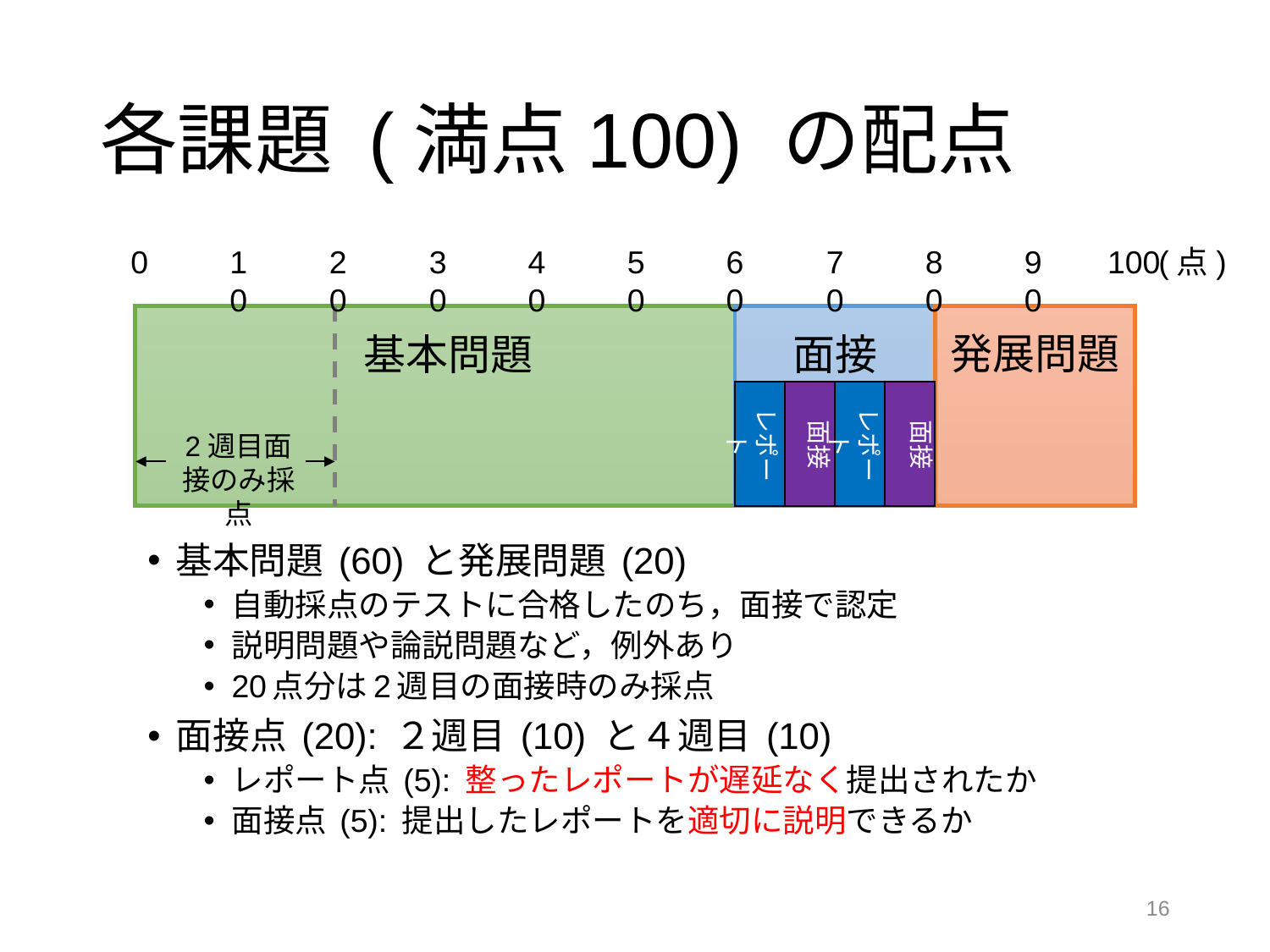

# 各課題 (満点100) の配点
0
10
20
30
40
50
60
70
80
90
100
(点)

発展問題
面接
基本問題

レポート
面接
レポート
面接
2週目面接のみ採点
基本問題 (60) と発展問題 (20)
自動採点のテストに合格したのち，面接で認定
説明問題や論説問題など，例外あり
20点分は2週目の面接時のみ採点
面接点 (20): ２週目 (10) と４週目 (10)
レポート点 (5): 整ったレポートが遅延なく提出されたか
面接点 (5): 提出したレポートを適切に説明できるか
16